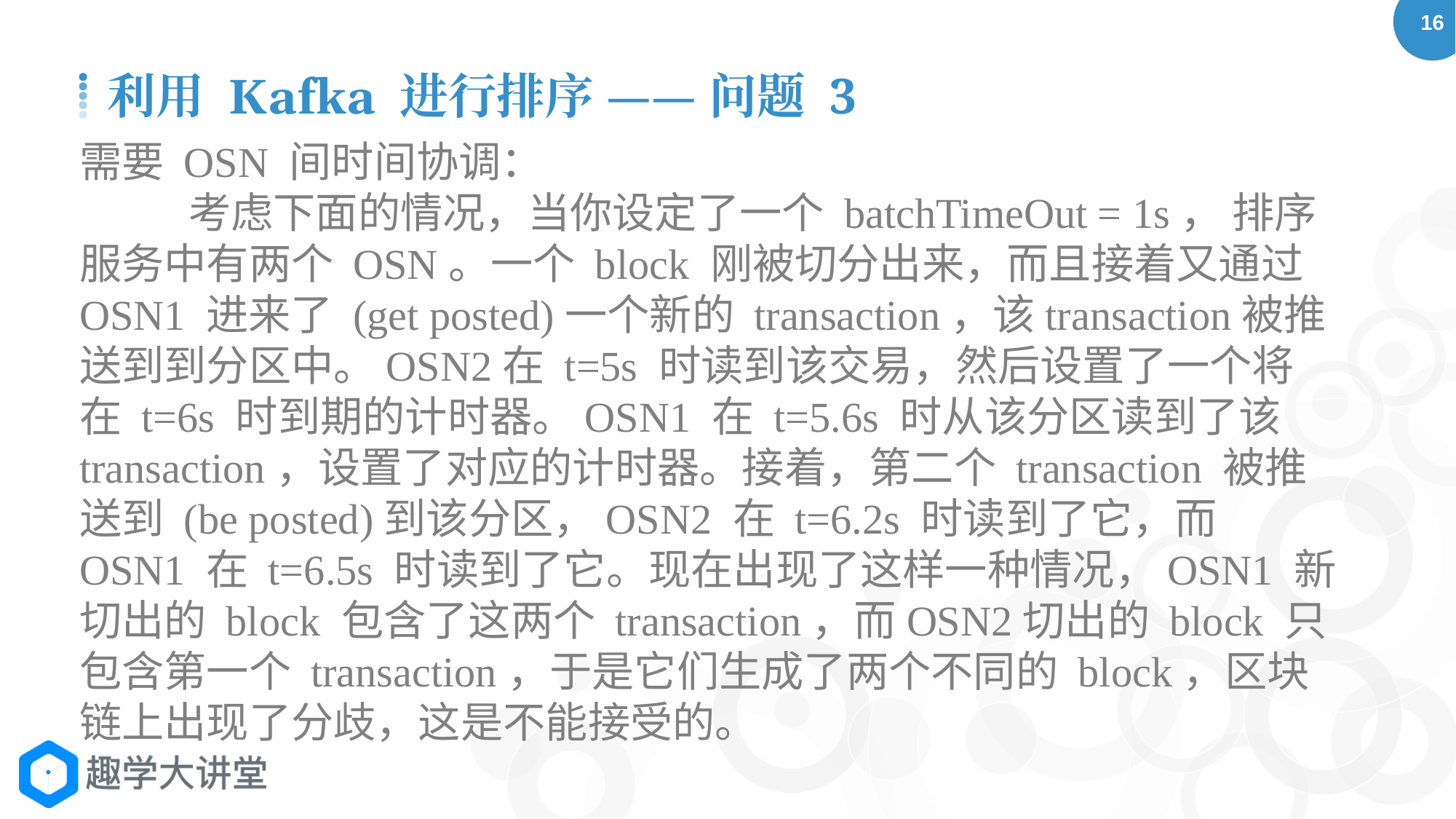

利用 Kafka 进行排序 —— 问题 3
需要 OSN 间时间协调：
	考虑下面的情况，当你设定了一个 batchTimeOut = 1s， 排序服务中有两个 OSN。一个 block 刚被切分出来，而且接着又通过 OSN1 进来了 (get posted)一个新的 transaction，该transaction被推送到到分区中。OSN2在 t=5s 时读到该交易，然后设置了一个将在 t=6s 时到期的计时器。OSN1 在 t=5.6s 时从该分区读到了该 transaction，设置了对应的计时器。接着，第二个 transaction 被推送到 (be posted)到该分区，OSN2 在 t=6.2s 时读到了它，而 OSN1 在 t=6.5s 时读到了它。现在出现了这样一种情况，OSN1 新切出的 block 包含了这两个 transaction，而OSN2切出的 block 只包含第一个 transaction，于是它们生成了两个不同的 block，区块链上出现了分歧，这是不能接受的。